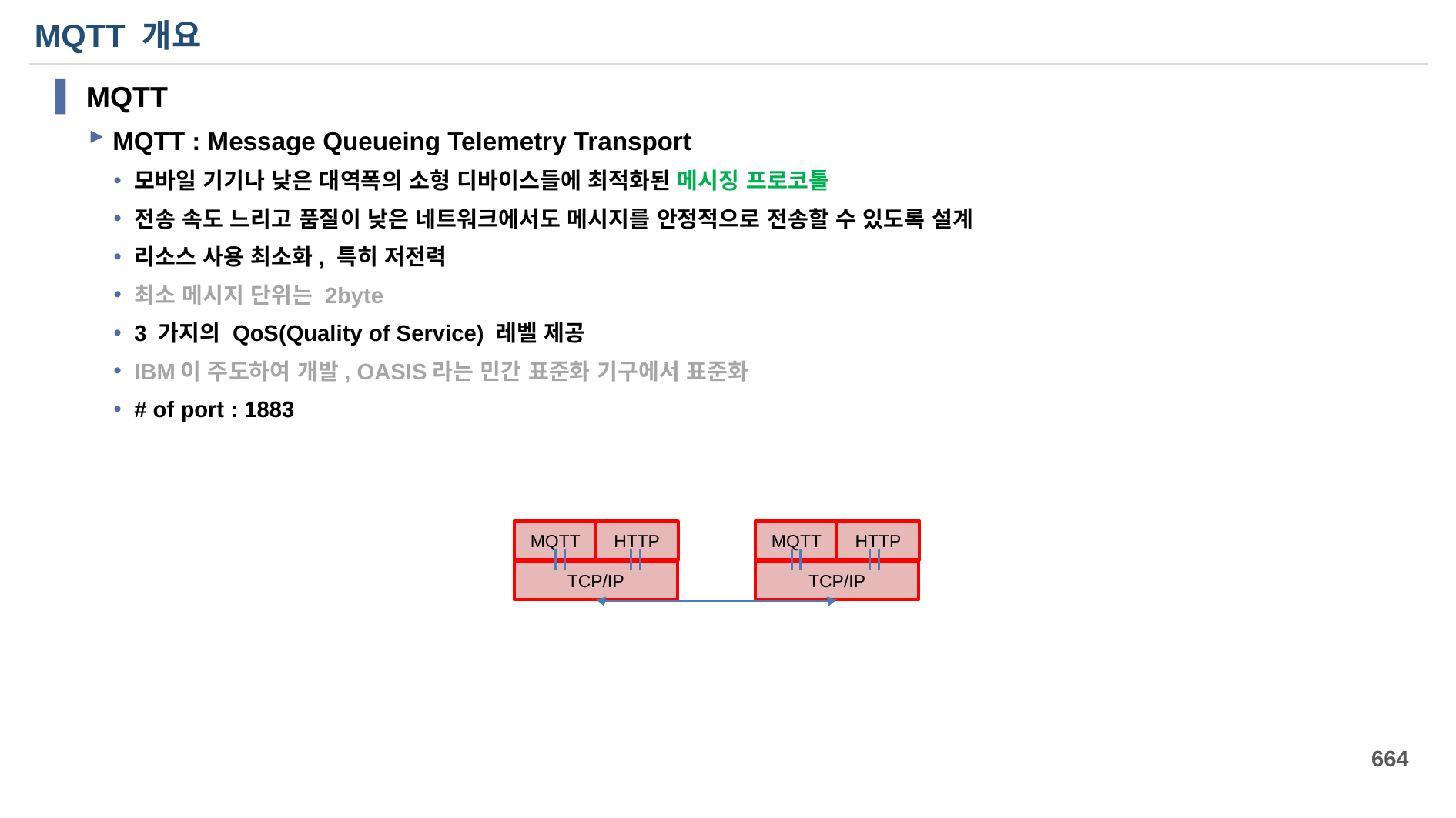

# MQTT 개요
MQTT
MQTT : Message Queueing Telemetry Transport
모바일 기기나 낮은 대역폭의 소형 디바이스들에 최적화된 메시징 프로코톨
전송 속도 느리고 품질이 낮은 네트워크에서도 메시지를 안정적으로 전송할 수 있도록 설계
리소스 사용 최소화, 특히 저전력
최소 메시지 단위는 2byte
3 가지의 QoS(Quality of Service) 레벨 제공
IBM이 주도하여 개발, OASIS라는 민간 표준화 기구에서 표준화
# of port : 1883

HTTP
HTTP
MQTT
MQTT
TCP/IP
TCP/IP
664